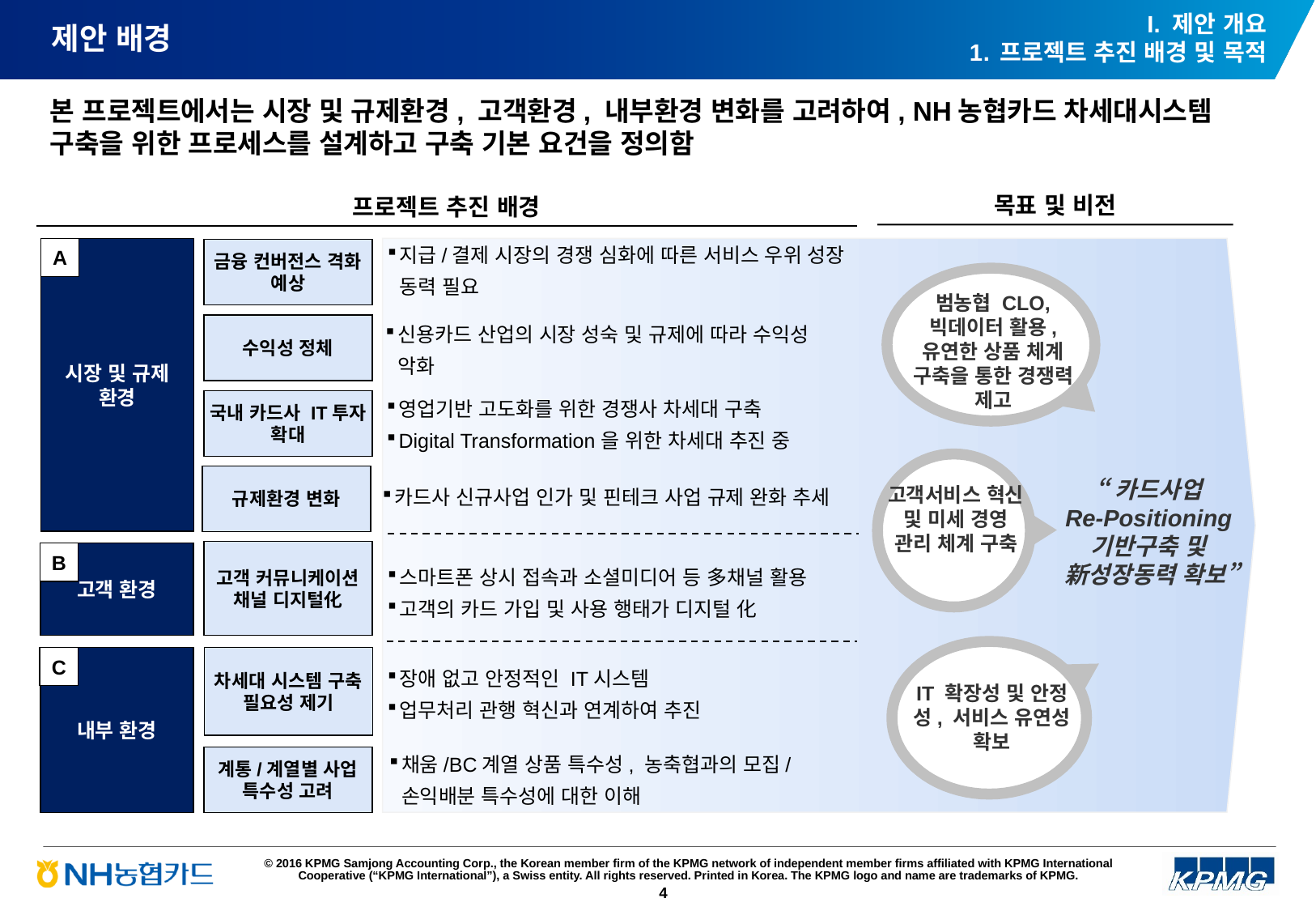

I. 제안 개요
프로젝트 추진 배경 및 목적
# 제안 배경
본 프로젝트에서는 시장 및 규제환경, 고객환경, 내부환경 변화를 고려하여, NH농협카드 차세대시스템 구축을 위한 프로세스를 설계하고 구축 기본 요건을 정의함
목표 및 비전

프로젝트 추진 배경
지급/결제 시장의 경쟁 심화에 따른 서비스 우위 성장 동력 필요
A

시장 및 규제 환경
금융 컨버전스 격화 예상

범농협 CLO, 빅데이터 활용, 유연한 상품 체계 구축을 통한 경쟁력 제고
신용카드 산업의 시장 성숙 및 규제에 따라 수익성 악화
수익성 정체
영업기반 고도화를 위한 경쟁사 차세대 구축
Digital Transformation을 위한 차세대 추진 중
국내 카드사 IT투자 확대

카드사 신규사업 인가 및 핀테크 사업 규제 완화 추세
규제환경 변화
“카드사업
Re-Positioning
기반구축 및
新성장동력 확보”
고객서비스 혁신 및 미세 경영 관리 체계 구축

고객 커뮤니케이션 채널 디지털化
B
고객 환경
스마트폰 상시 접속과 소셜미디어 등 多채널 활용
고객의 카드 가입 및 사용 행태가 디지털 化

IT 확장성 및 안정성, 서비스 유연성 확보
C
내부 환경
차세대 시스템 구축 필요성 제기
장애 없고 안정적인 IT시스템
업무처리 관행 혁신과 연계하여 추진
채움/BC계열 상품 특수성, 농축협과의 모집/손익배분 특수성에 대한 이해
계통/계열별 사업 특수성 고려